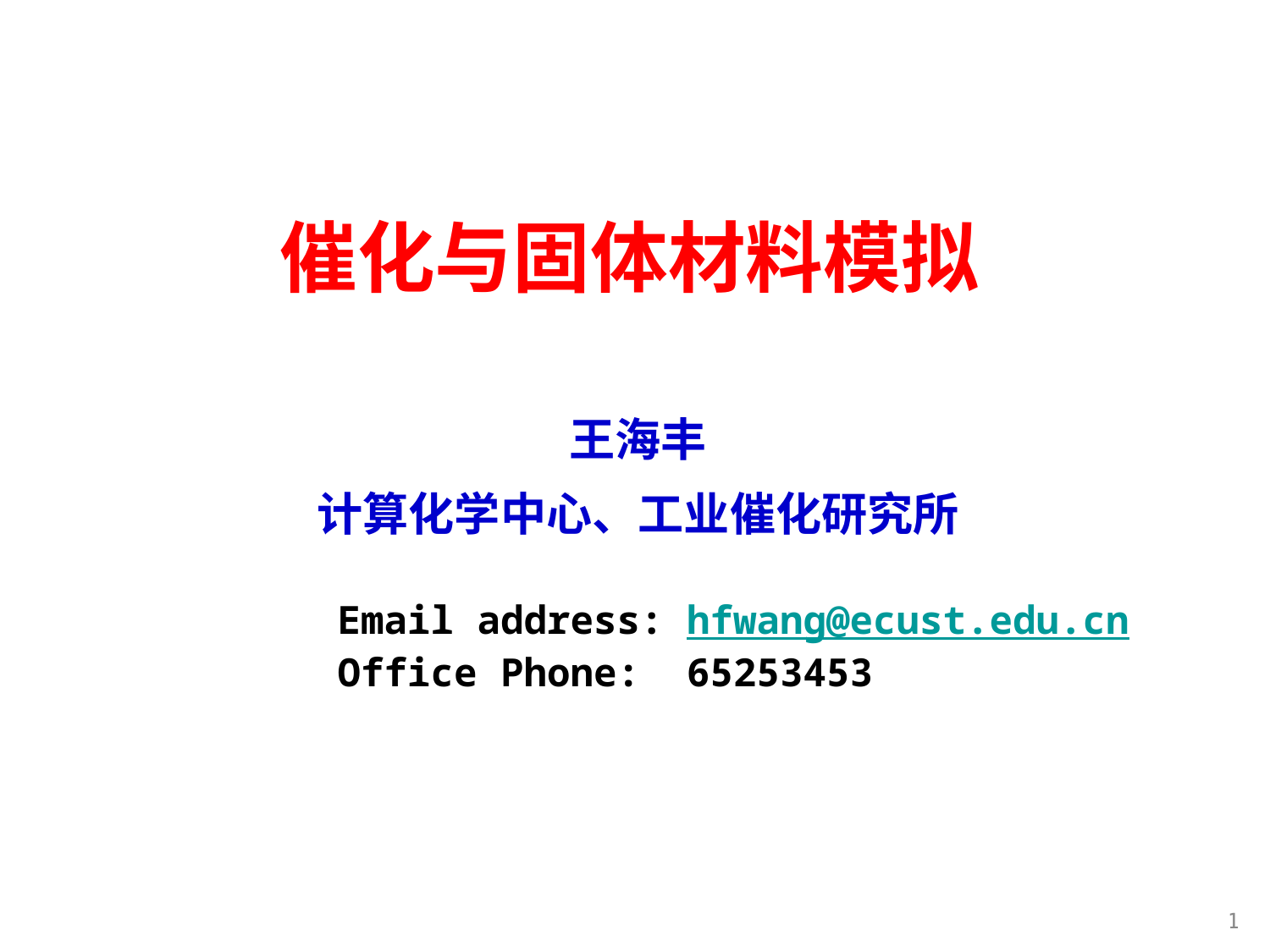

催化与固体材料模拟
王海丰
计算化学中心、工业催化研究所
Email address: hfwang@ecust.edu.cn
Office Phone:  65253453
1